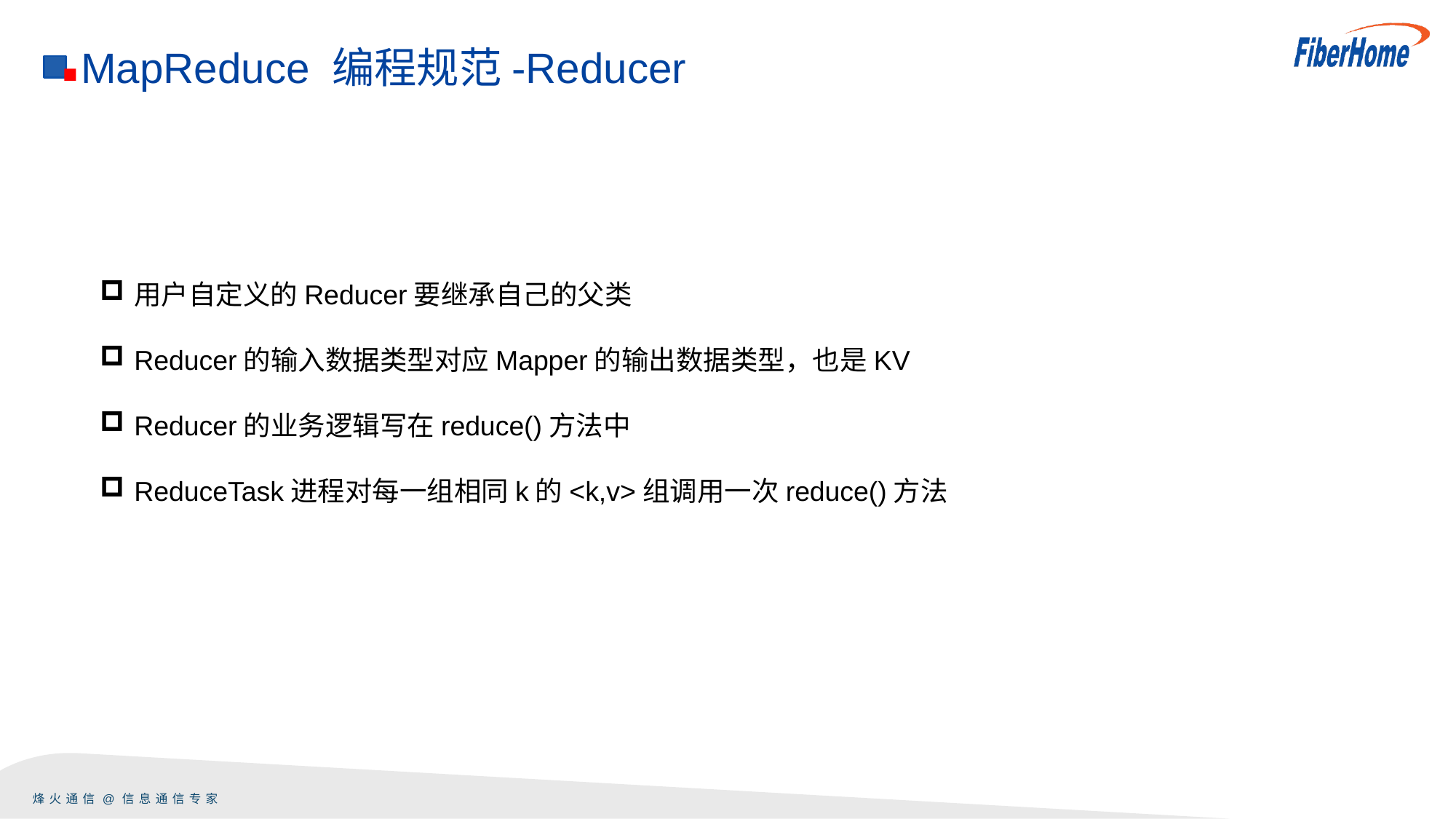

MapReduce 编程规范-Reducer
用户自定义的Reducer要继承自己的父类
Reducer的输入数据类型对应Mapper的输出数据类型，也是KV
Reducer的业务逻辑写在reduce()方法中
ReduceTask进程对每一组相同k的<k,v>组调用一次reduce()方法